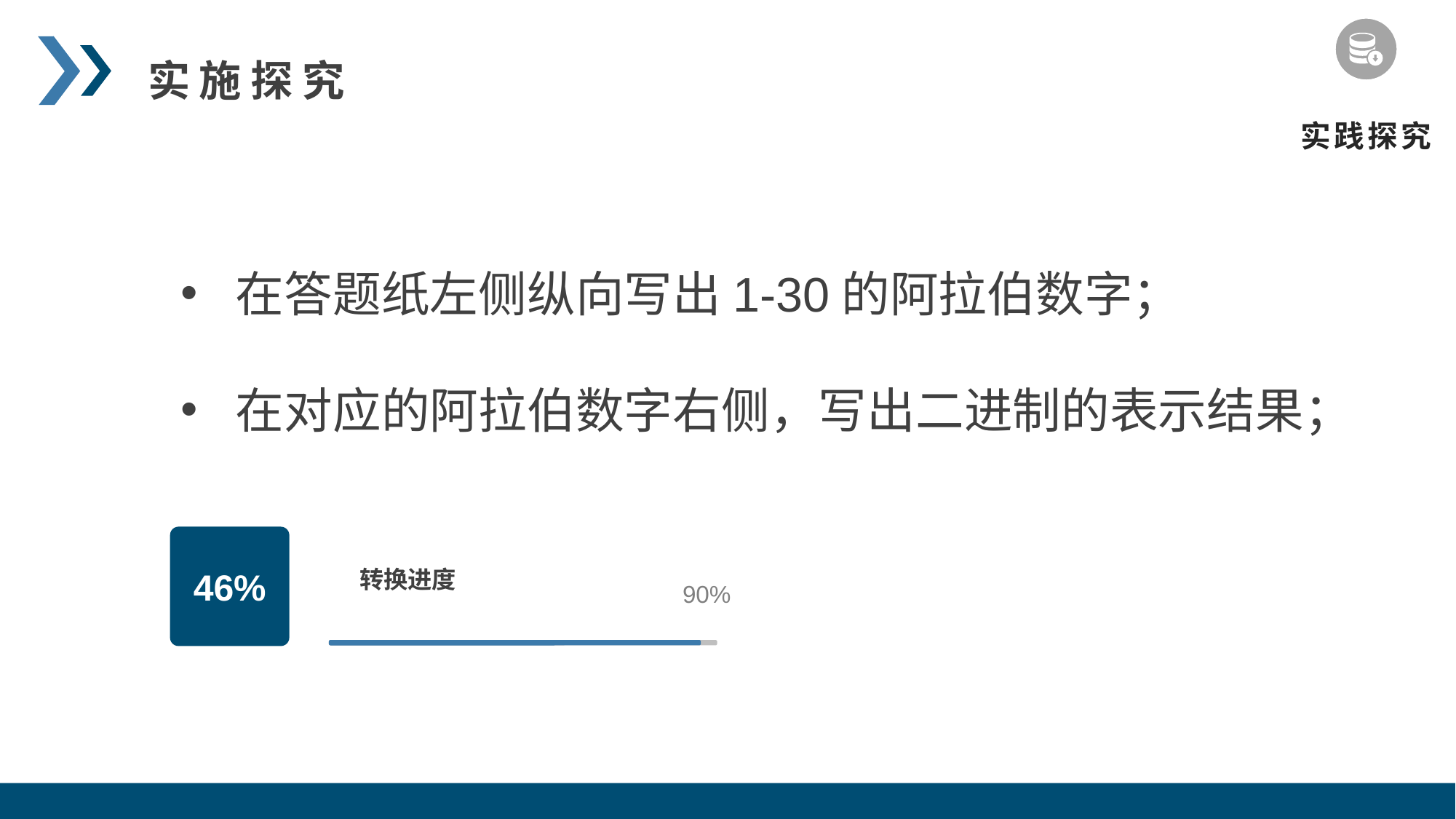

实施探究

实践探究
在答题纸左侧纵向写出1-30的阿拉伯数字；
在对应的阿拉伯数字右侧，写出二进制的表示结果；

转换进度
46%
90%